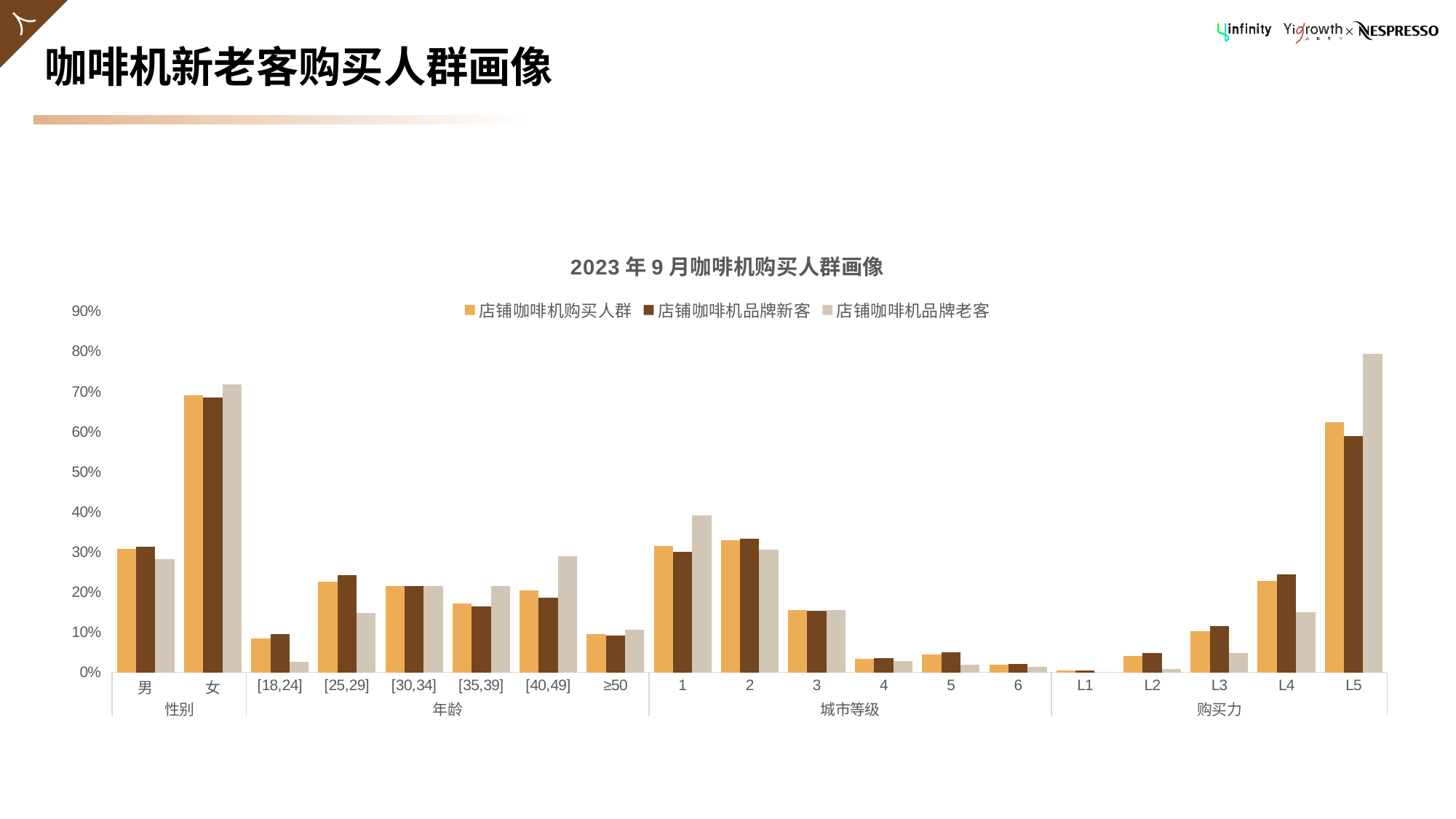

# 咖啡机新老客购买人群画像

### Chart: 2023年9月咖啡机购买人群画像

| Category | 店铺咖啡机购买人群 | 店铺咖啡机品牌新客 | 店铺咖啡机品牌老客 |
|---|---|---|---|
| 男 | 0.308 | 0.3132 | 0.2821 |
| 女 | 0.6907 | 0.6853 | 0.7179 |
| [18,24] | 0.084 | 0.0956 | 0.0256 |
| [25,29] | 0.2263 | 0.2418 | 0.1479 |
| [30,34] | 0.2156 | 0.2157 | 0.215 |
| [35,39] | 0.1723 | 0.1638 | 0.215 |
| [40,49] | 0.2035 | 0.1864 | 0.2899 |
| ≥50 | 0.0944 | 0.092 | 0.1065 |
| 1 | 0.3152 | 0.3003 | 0.3905 |
| 2 | 0.3292 | 0.3339 | 0.3057 |
| 3 | 0.1543 | 0.1541 | 0.1558 |
| 4 | 0.0335 | 0.0347 | 0.0276 |
| 5 | 0.0446 | 0.0495 | 0.0197 |
| 6 | 0.0199 | 0.0211 | 0.0138 |
| L1 | 0.0036 | 0.0043 | 0.0 |
| L2 | 0.041 | 0.0476 | 0.0079 |
| L3 | 0.1032 | 0.1143 | 0.0473 |
| L4 | 0.2286 | 0.2441 | 0.1499 |
| L5 | 0.6229 | 0.5889 | 0.7949 |